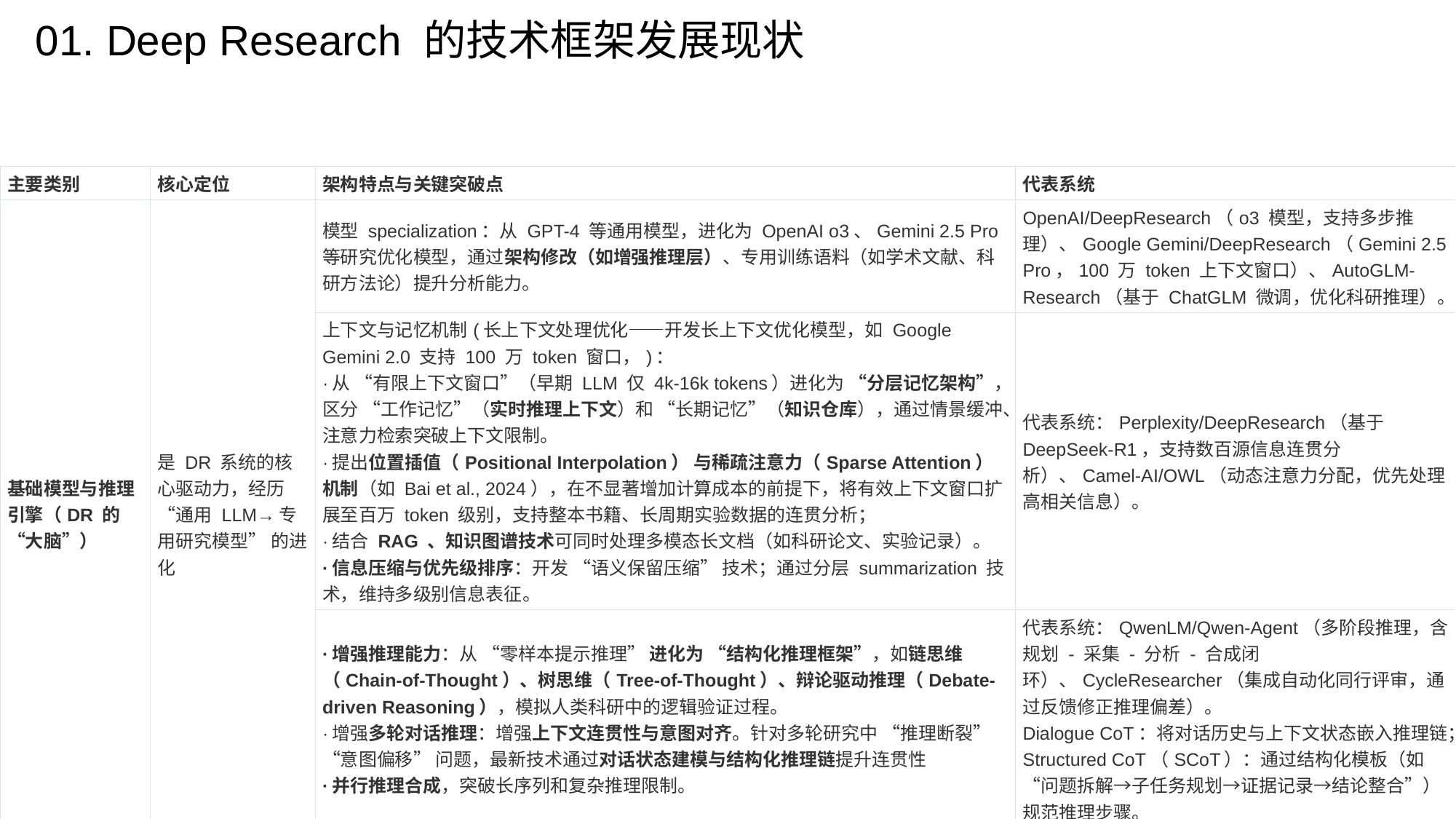

01. Deep Research 的技术框架发展现状

| 主要类别 | 核心定位 | 架构特点与关键突破点 | 代表系统 |
| --- | --- | --- | --- |
| 基础模型与推理引擎（DR 的 “大脑”） | 是 DR 系统的核心驱动力，经历 “通用 LLM→专用研究模型” 的进化 | 模型 specialization：从 GPT-4 等通用模型，进化为 OpenAI o3、Gemini 2.5 Pro 等研究优化模型，通过架构修改（如增强推理层）、专用训练语料（如学术文献、科研方法论）提升分析能力。 | OpenAI/DeepResearch（o3 模型，支持多步推理）、Google Gemini/DeepResearch（Gemini 2.5 Pro，100 万 token 上下文窗口）、AutoGLM-Research（基于 ChatGLM 微调，优化科研推理）。 |
|  |  | 上下文与记忆机制(长上下文处理优化——开发长上下文优化模型，如 Google Gemini 2.0 支持 100 万 token 窗口，)： ·从 “有限上下文窗口”（早期 LLM 仅 4k-16k tokens）进化为 “分层记忆架构”，区分 “工作记忆”（实时推理上下文）和 “长期记忆”（知识仓库），通过情景缓冲、注意力检索突破上下文限制。 ·提出位置插值（Positional Interpolation） 与稀疏注意力（Sparse Attention） 机制（如 Bai et al., 2024），在不显著增加计算成本的前提下，将有效上下文窗口扩展至百万 token 级别，支持整本书籍、长周期实验数据的连贯分析； ·结合 RAG 、知识图谱技术可同时处理多模态长文档（如科研论文、实验记录）。 ·信息压缩与优先级排序：开发 “语义保留压缩” 技术；通过分层 summarization 技术，维持多级别信息表征。 | 代表系统：Perplexity/DeepResearch（基于 DeepSeek-R1，支持数百源信息连贯分析）、Camel-AI/OWL（动态注意力分配，优先处理高相关信息）。 |
|  |  | ·增强推理能力：从 “零样本提示推理” 进化为 “结构化推理框架”，如链思维（Chain-of-Thought）、树思维（Tree-of-Thought）、辩论驱动推理（Debate-driven Reasoning），模拟人类科研中的逻辑验证过程。 ·增强多轮对话推理：增强上下文连贯性与意图对齐。针对多轮研究中 “推理断裂”“意图偏移” 问题，最新技术通过对话状态建模与结构化推理链提升连贯性 ·并行推理合成，突破长序列和复杂推理限制。 | 代表系统：QwenLM/Qwen-Agent（多阶段推理，含规划 - 采集 - 分析 - 合成闭环）、CycleResearcher（集成自动化同行评审，通过反馈修正推理偏差）。 Dialogue CoT：将对话历史与上下文状态嵌入推理链； Structured CoT（SCoT）：通过结构化模板（如 “问题拆解→子任务规划→证据记录→结论整合”）规范推理步骤。 |